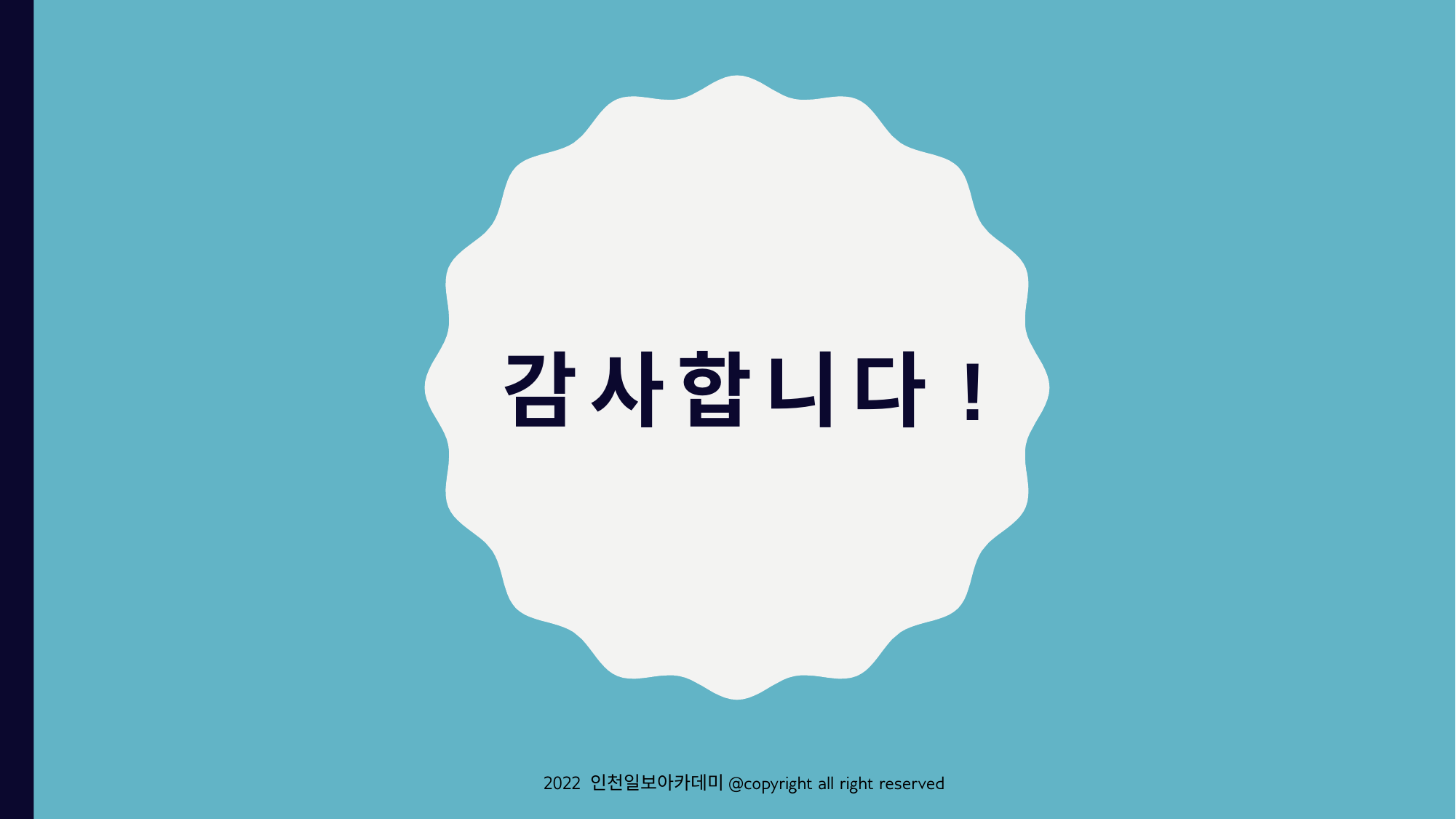

# 감사합니다!
2022 인천일보아카데미@copyright all right reserved